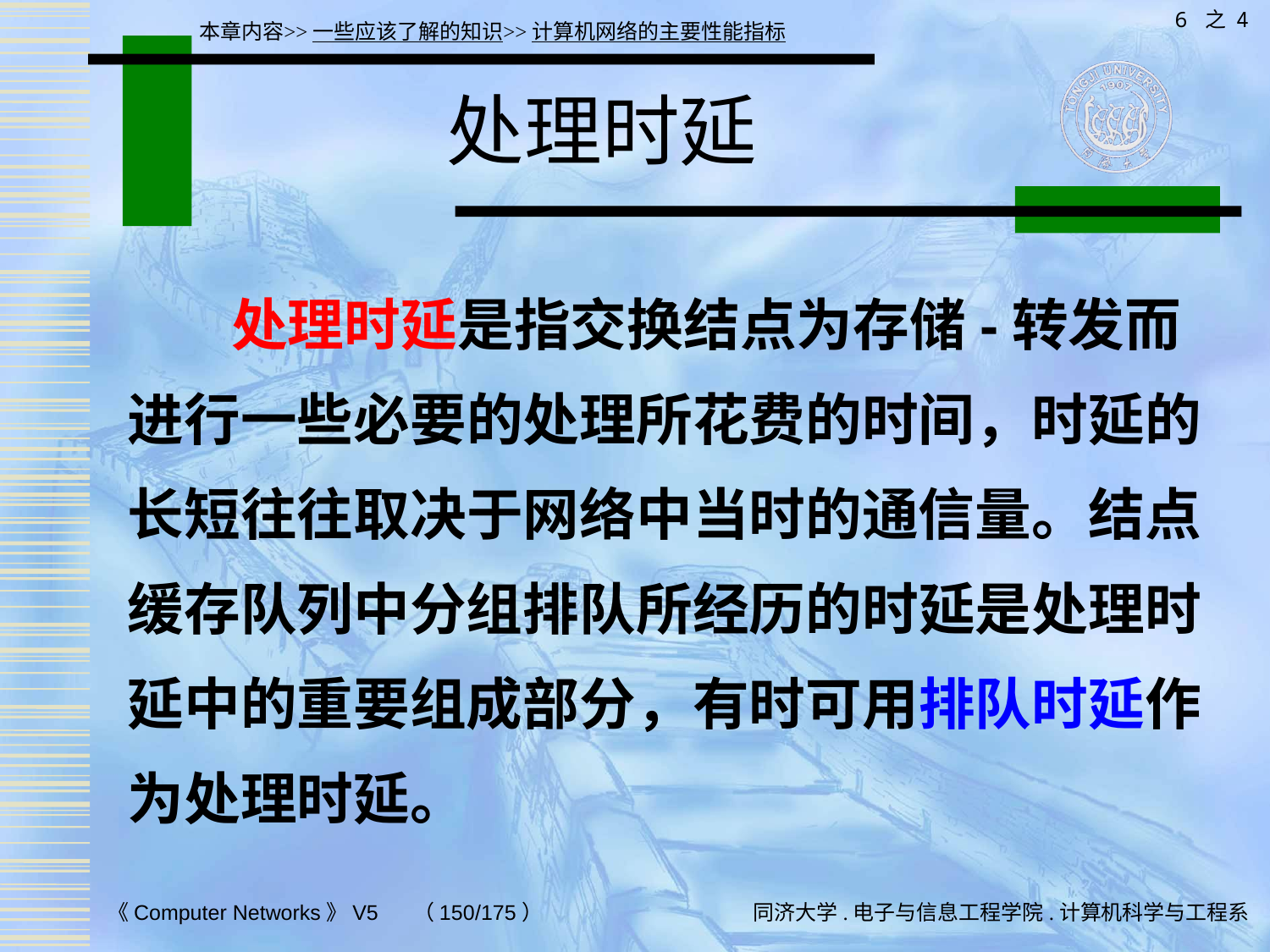

6 之 4
本章内容>>一些应该了解的知识>>计算机网络的主要性能指标
# 处理时延
       处理时延是指交换结点为存储-转发而进行一些必要的处理所花费的时间，时延的长短往往取决于网络中当时的通信量。结点缓存队列中分组排队所经历的时延是处理时延中的重要组成部分，有时可用排队时延作为处理时延。